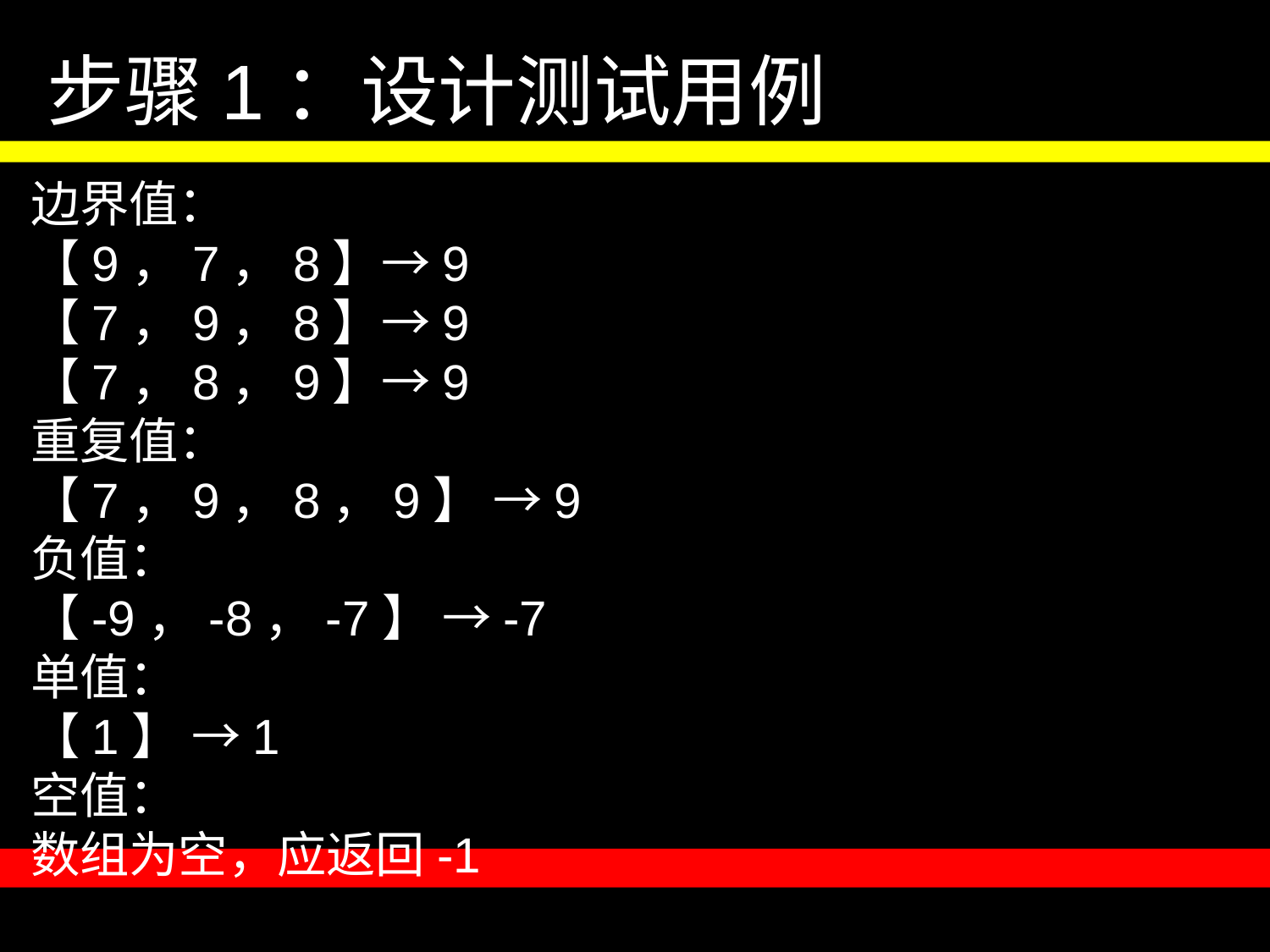

步骤1：设计测试用例
边界值：
【9，7，8】→9
【7，9，8】→9
【7，8，9】→9
重复值：
【7，9，8，9】 →9
负值：
【-9，-8，-7】 →-7
单值：
【1】 →1
空值：
数组为空，应返回-1